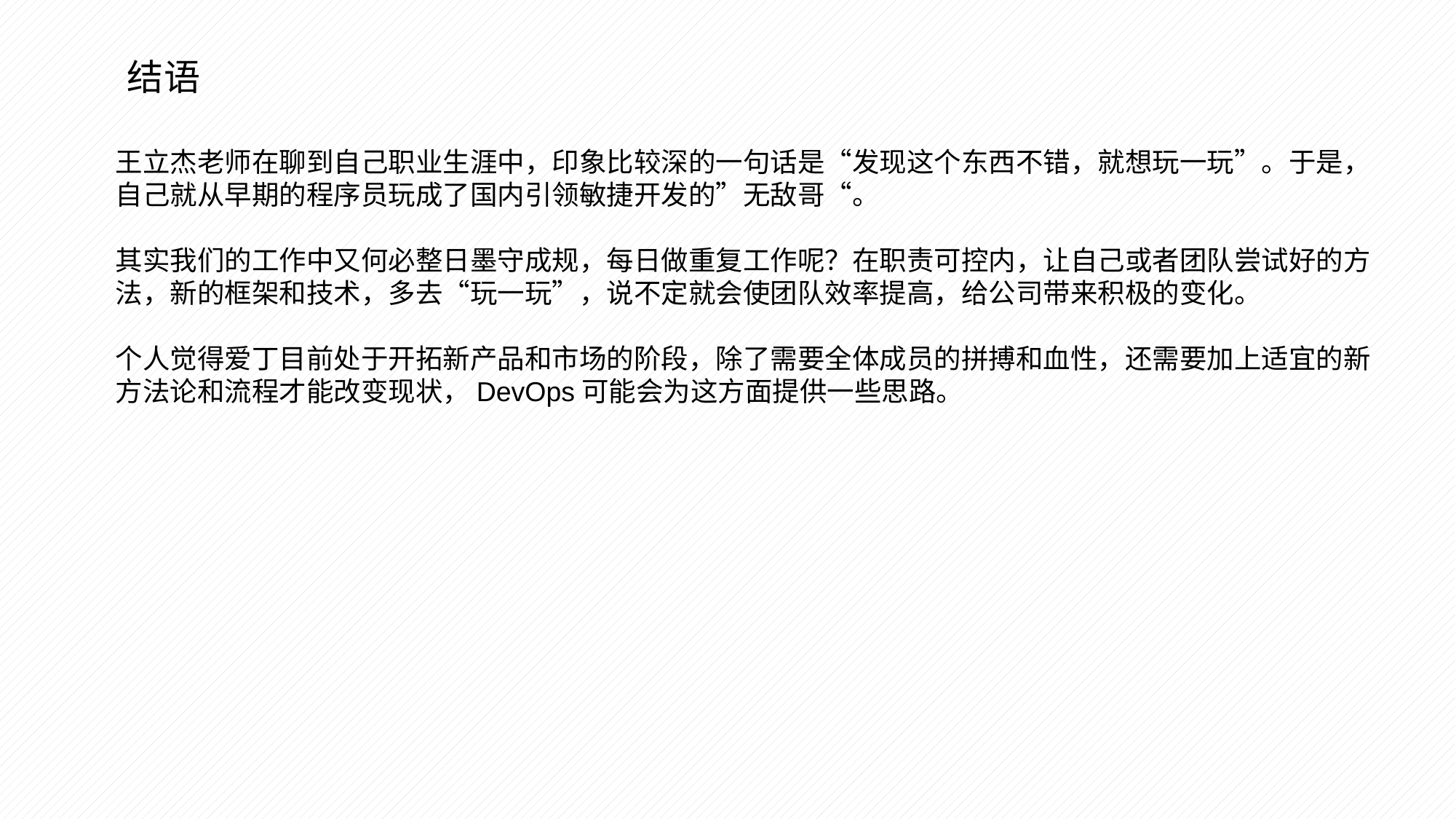

结语
王立杰老师在聊到自己职业生涯中，印象比较深的一句话是“发现这个东西不错，就想玩一玩”。于是，自己就从早期的程序员玩成了国内引领敏捷开发的”无敌哥“。

其实我们的工作中又何必整日墨守成规，每日做重复工作呢？在职责可控内，让自己或者团队尝试好的方法，新的框架和技术，多去“玩一玩”，说不定就会使团队效率提高，给公司带来积极的变化。

个人觉得爱丁目前处于开拓新产品和市场的阶段，除了需要全体成员的拼搏和血性，还需要加上适宜的新方法论和流程才能改变现状，DevOps可能会为这方面提供一些思路。